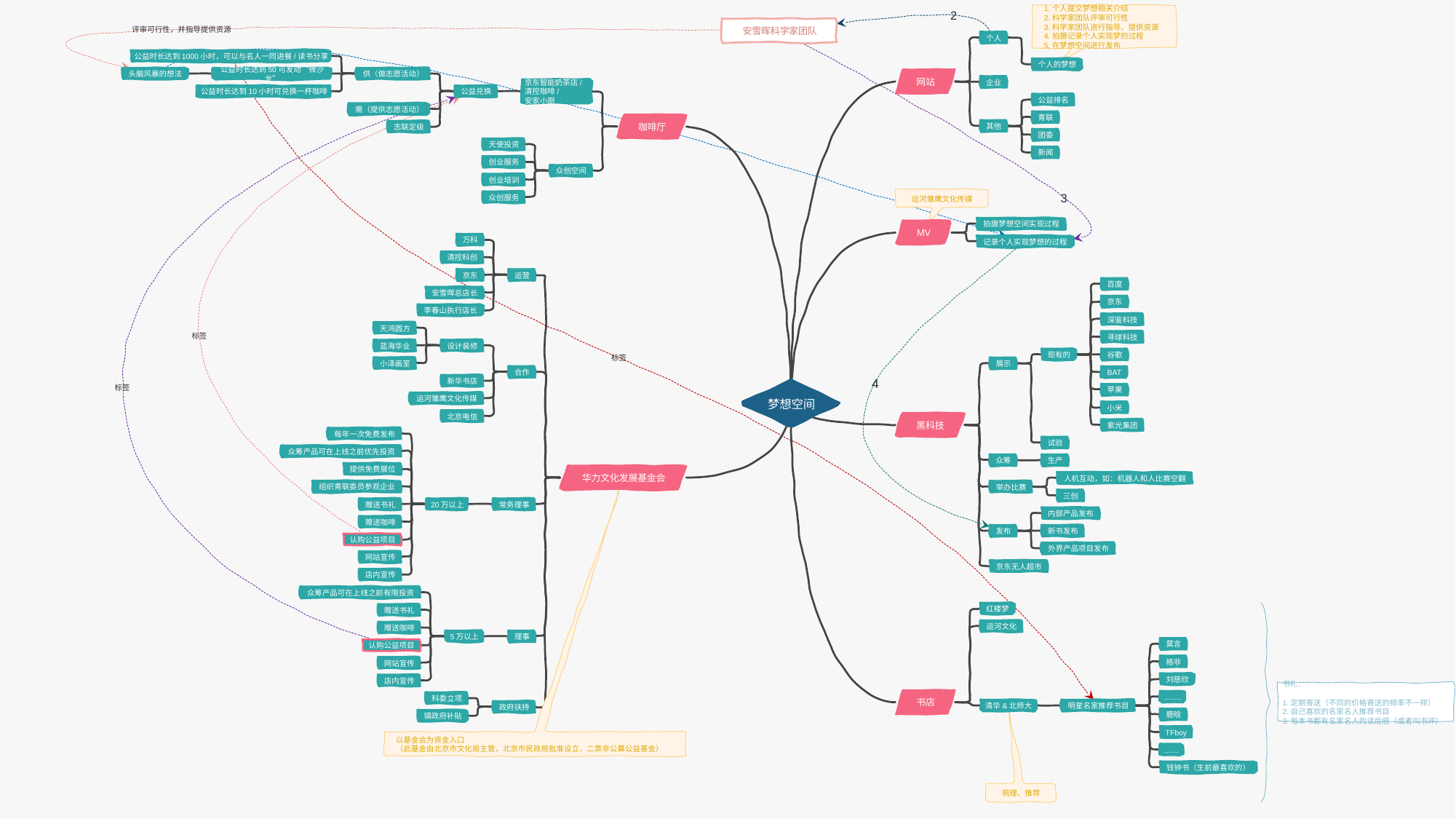

1.个人提交梦想相关介绍
2.科学家团队评审可行性
3.科学家团队进行指导、提供资源
4.拍摄记录个人实现梦的过程
5.在梦想空间进行发布
安雪晖科学家团队
2
个人
评审可行性，并指导提供资源
公益时长达到1000小时，可以与名人一同进餐/读书分享

个人的梦想

头脑风暴的想法
公益时长达到50可发动“微沙龙”
供（做志愿活动）
网站

企业
京东智能奶茶店/
清控咖啡/
安家小厨

公益兑换
公益时长达到10小时可兑换一杯咖啡

公益排名

需（提供志愿活动）

青联

咖啡厅
其他
志联定级

团委

天使投资

3
新闻

标签
创业服务

众创空间

创业培训

运河雏鹰文化传媒
众创服务
拍摄梦想空间实现过程
MV

万科
记录个人实现梦想的过程

清控科创

京东
运营

百度

安雪晖总店长

京东
李春山执行店长
深鉴科技
标签

天鸿圆方

寻球科技

蓝海华业
设计装修

现有的
谷歌

小泽画室
展示

合作
BAT
标签

新华书店

梦想空间
标签

苹果

4

运河雏鹰文化传媒

小米

北京电信
黑科技

紫光集团

每年一次免费发布
试验

众筹产品可在上线之前优先投资
众筹
生产

提供免费展位
华力文化发展基金会

人机互动，如：机器人和人比赛空翻

组织青联委员参观企业
举办比赛

三创

20万以上
常务理事
赠送书礼

内部产品发布

赠送咖啡

发布
新书发布

认购公益项目

外界产品项目发布
网站宣传

京东无人超市
店内宣传
众筹产品可在上线之前有限投资

红楼梦

赠送书礼

运河文化
赠送咖啡

5万以上
理事

莫言
认购公益项目

格非
网站宣传

刘慈欣
店内宣传

书礼：

1.定期寄送（不同的价格寄送的频率不一样）
2.自己喜欢的名家名人推荐书目
3.每本书都有名家名人的读后感（或者叫书评）

书店
........
科委立项

清华&北师大
明星名家推荐书目
政府扶持

鹿晗
镇政府补贴

TFboy

以基金会为资金入口
（此基金由北京市文化局主管，北京市民政局批准设立，二类非公募公益基金）

.......
钱钟书（生前最喜欢的）
梳理、推荐